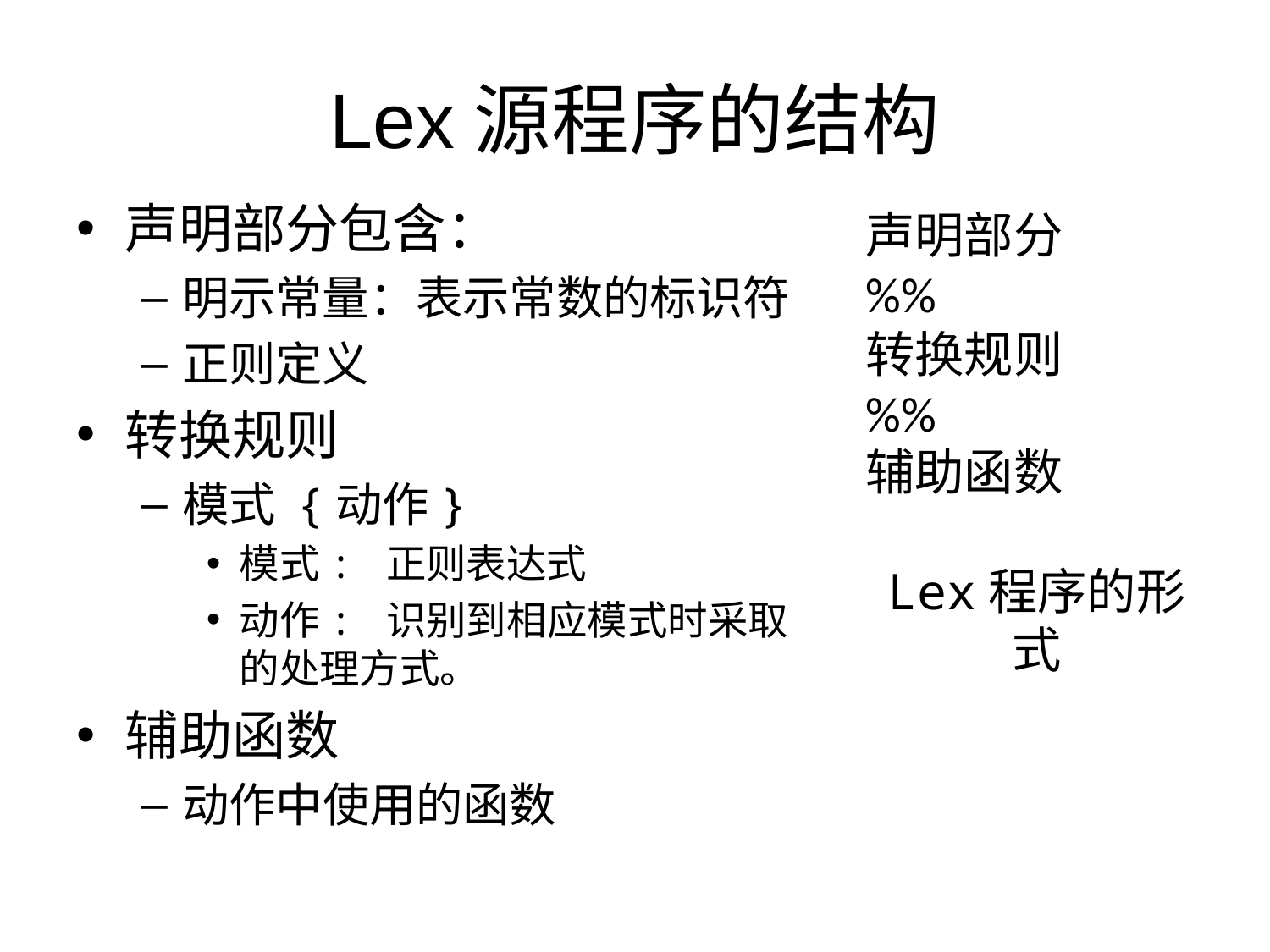

# Lex源程序的结构
声明部分包含：
明示常量：表示常数的标识符
正则定义
转换规则
模式 {动作}
模式: 正则表达式
动作: 识别到相应模式时采取的处理方式。
辅助函数
动作中使用的函数
声明部分
%%
转换规则
%%
辅助函数

Lex程序的形式